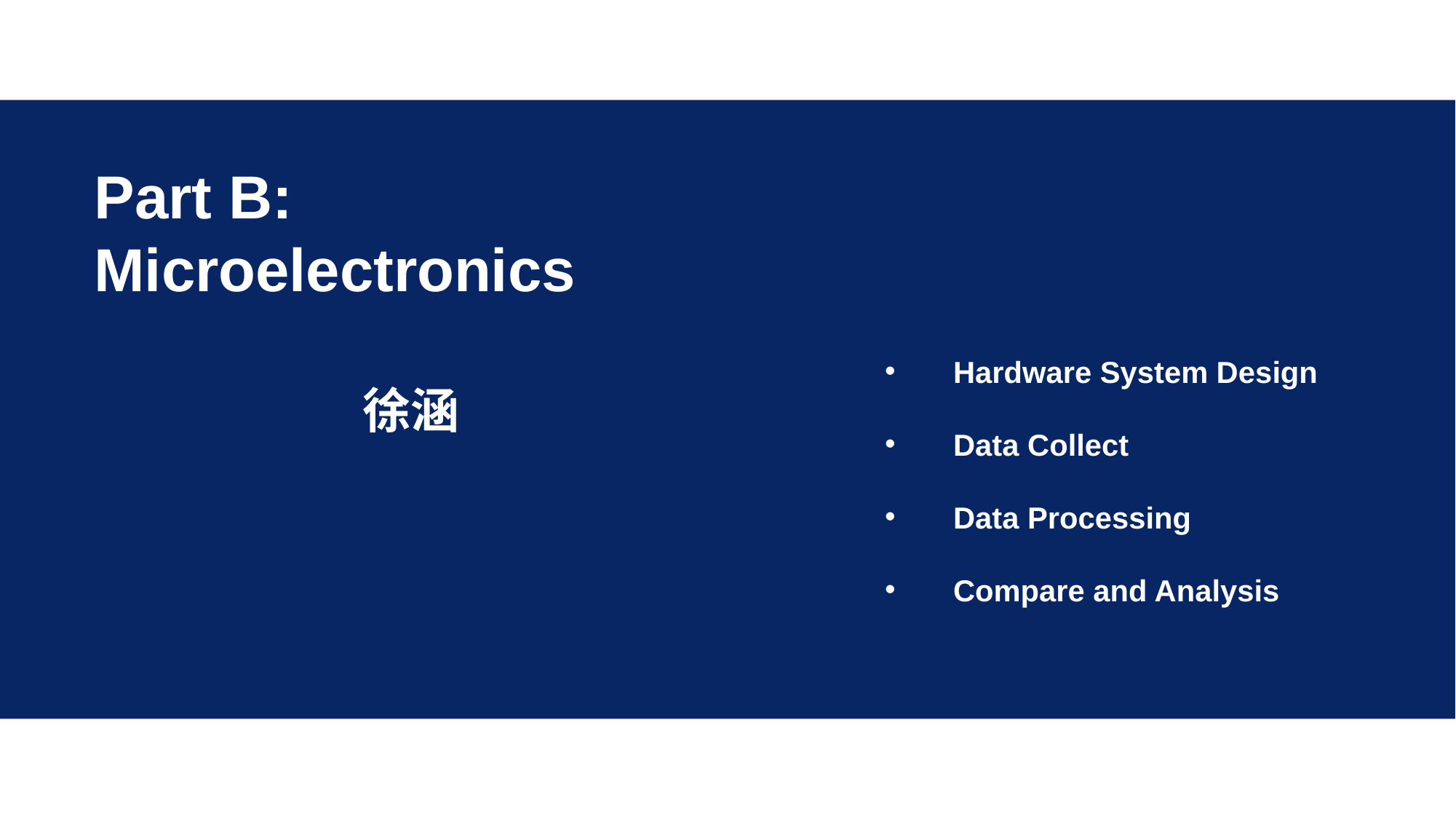

Part B:
Microelectronics
Hardware System Design
Data Collect
Data Processing
Compare and Analysis
徐涵